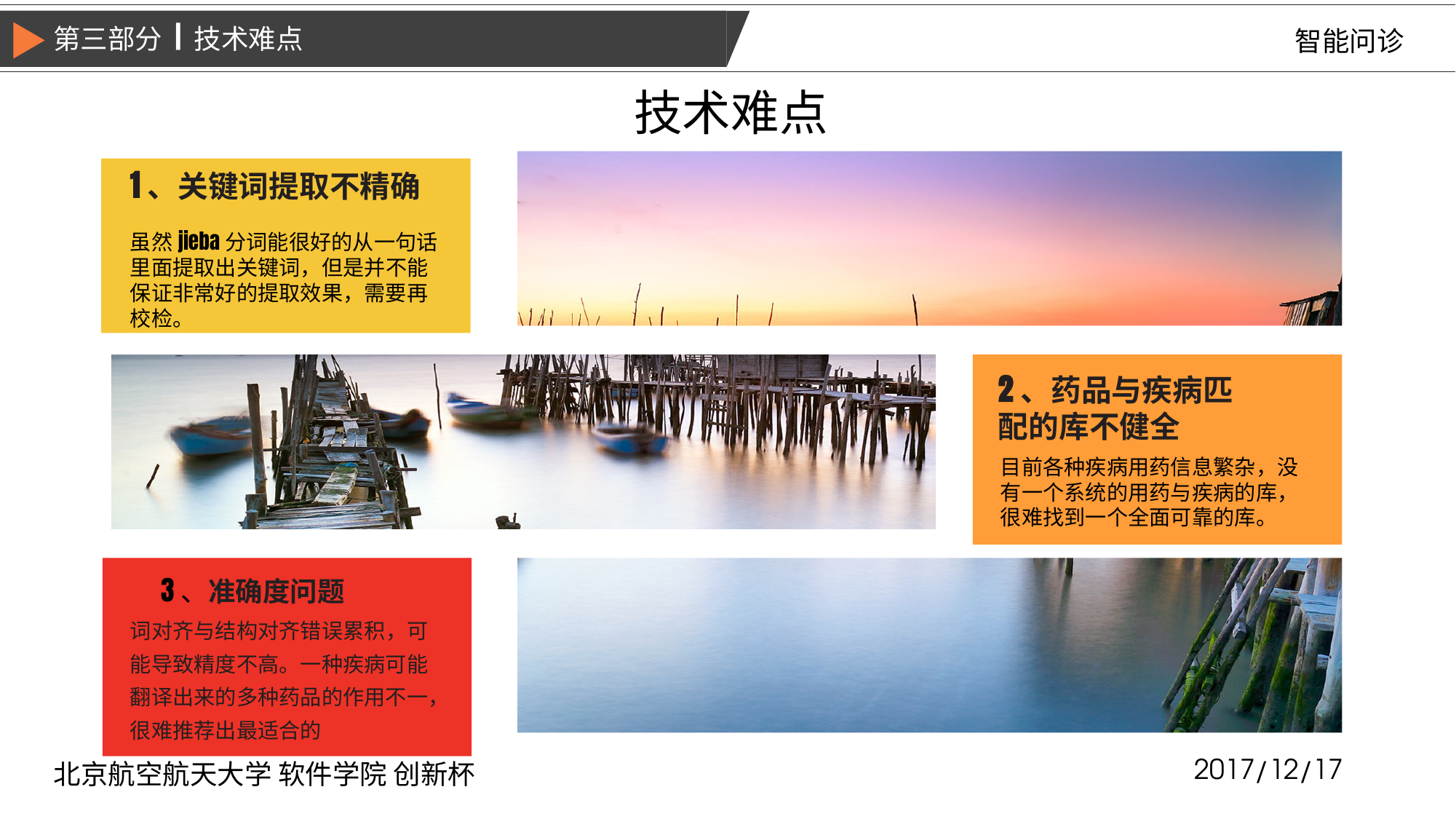

第三部分 | 技术难点
智能问诊

技术难点

1、关键词提取不精确

虽然jieba分词能很好的从一句话里面提取出关键词，但是并不能保证非常好的提取效果，需要再校检。

2、药品与疾病匹配的库不健全
目前各种疾病用药信息繁杂，没有一个系统的用药与疾病的库，很难找到一个全面可靠的库。

3、准确度问题
词对齐与结构对齐错误累积，可能导致精度不高。一种疾病可能翻译出来的多种药品的作用不一，很难推荐出最适合的
。
2017/12/17
北京航空航天大学 软件学院 创新杯